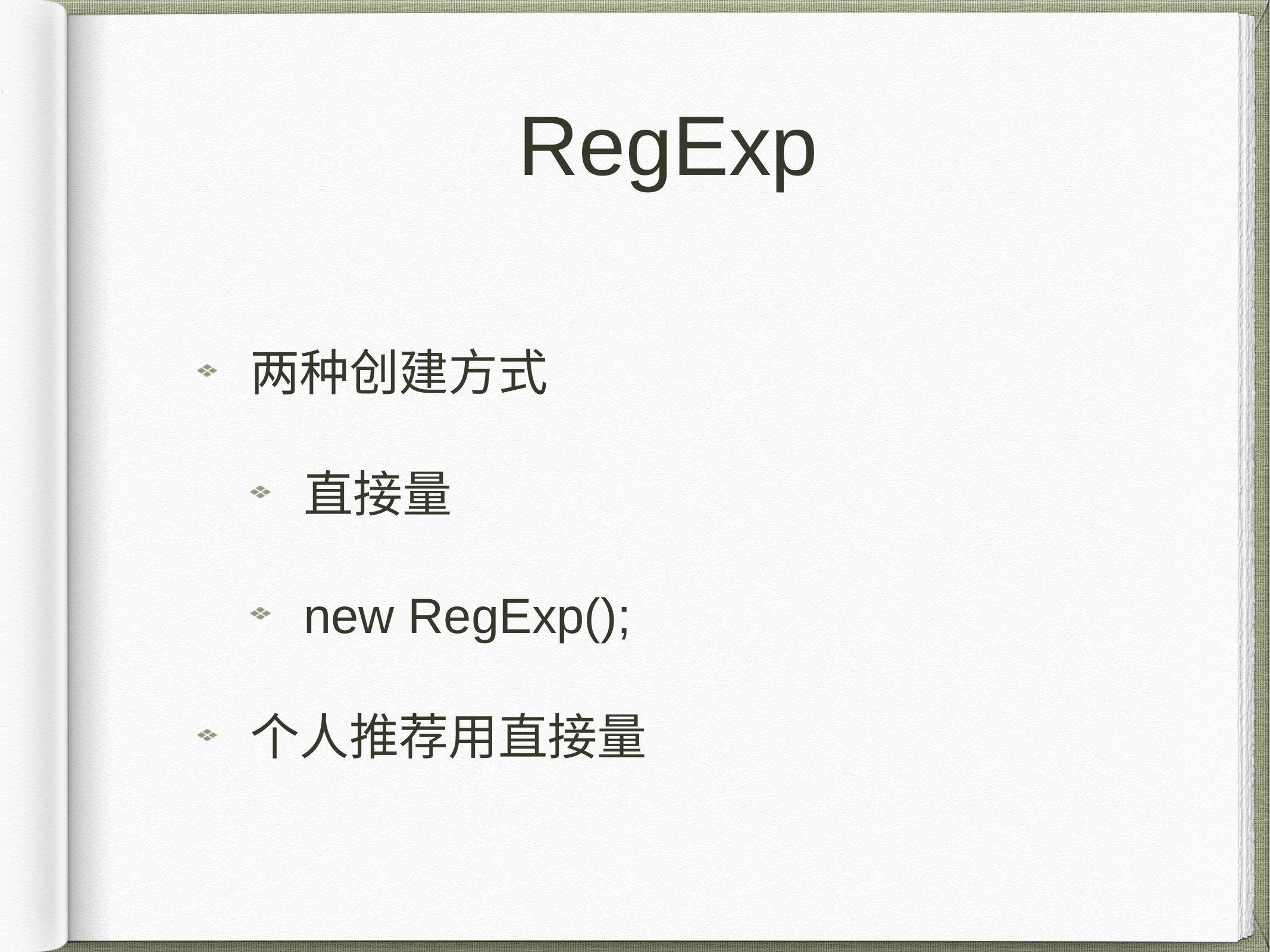

# RegExp
两种创建方式
直接量
new RegExp();
个人推荐用直接量